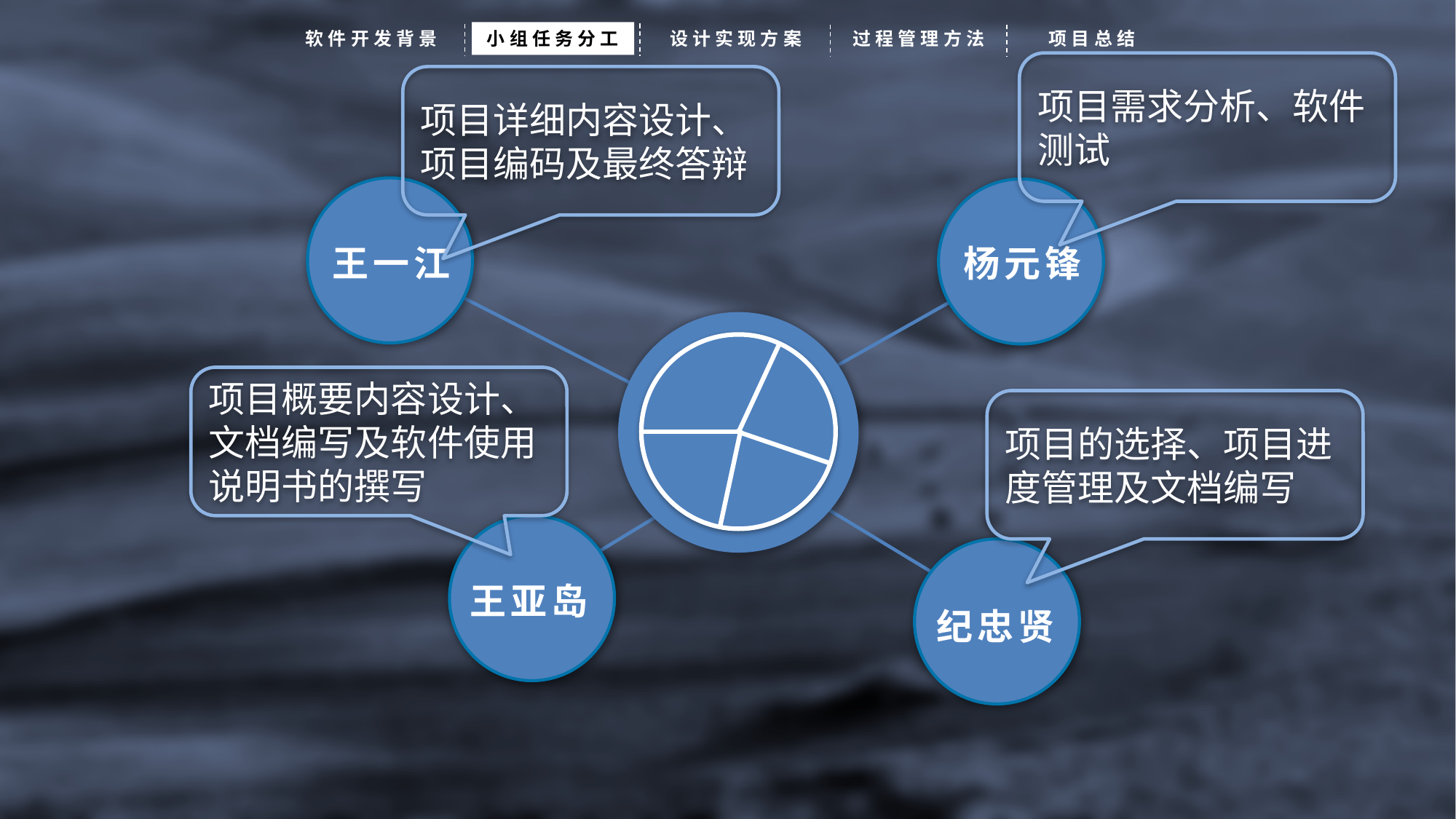

软件开发背景
小组任务分工
设计实现方案
过程管理方法
项目总结
项目需求分析、软件测试
项目详细内容设计、项目编码及最终答辩

王一江

杨元锋

项目概要内容设计、文档编写及软件使用说明书的撰写
项目的选择、项目进度管理及文档编写

王亚岛

纪忠贤